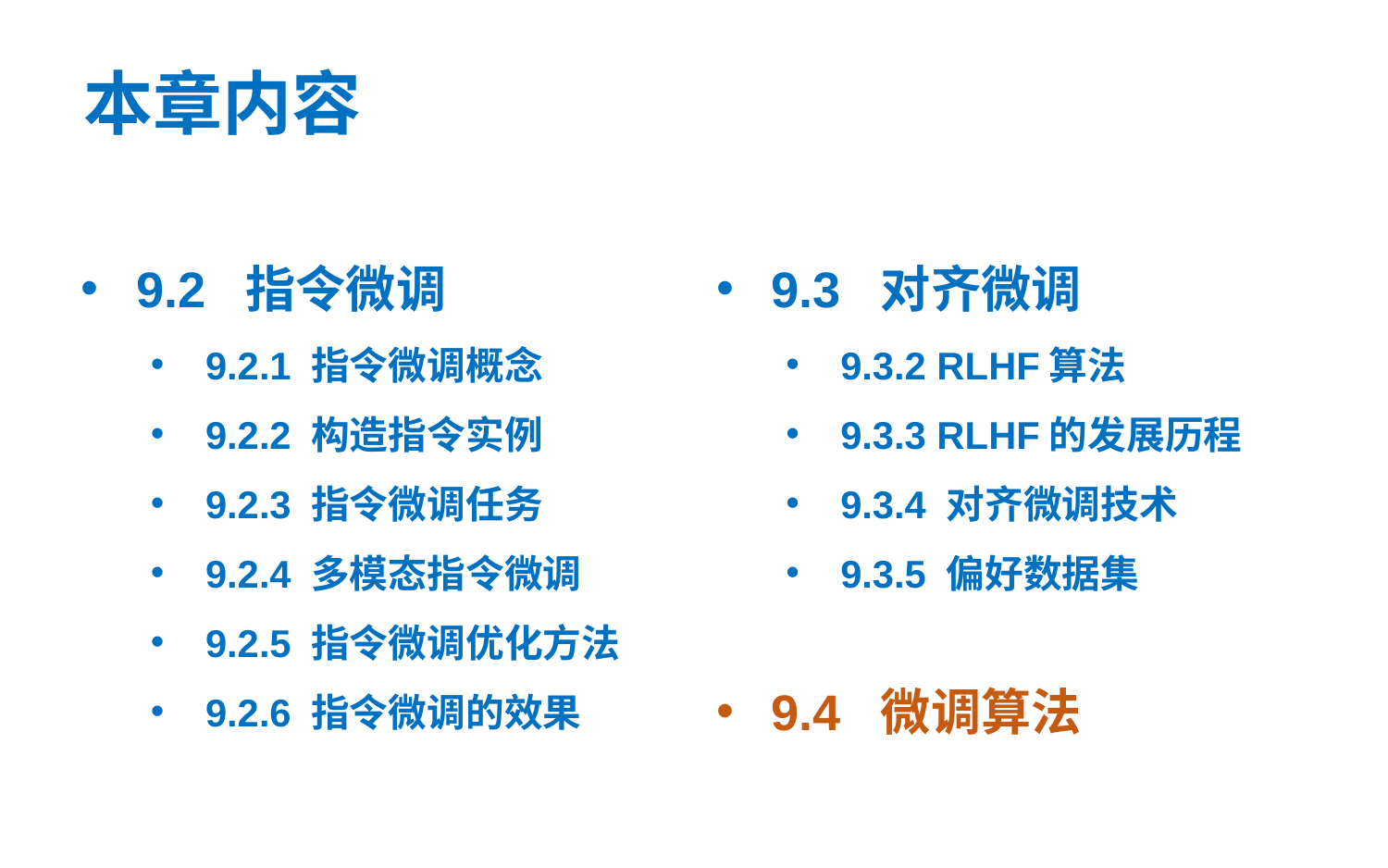

# 本章内容
9.2  指令微调
9.2.1 指令微调概念
9.2.2 构造指令实例
9.2.3 指令微调任务
9.2.4 多模态指令微调
9.2.5 指令微调优化方法
9.2.6 指令微调的效果
9.3  对齐微调
9.3.2 RLHF算法
9.3.3 RLHF的发展历程
9.3.4 对齐微调技术
9.3.5 偏好数据集
9.4  微调算法